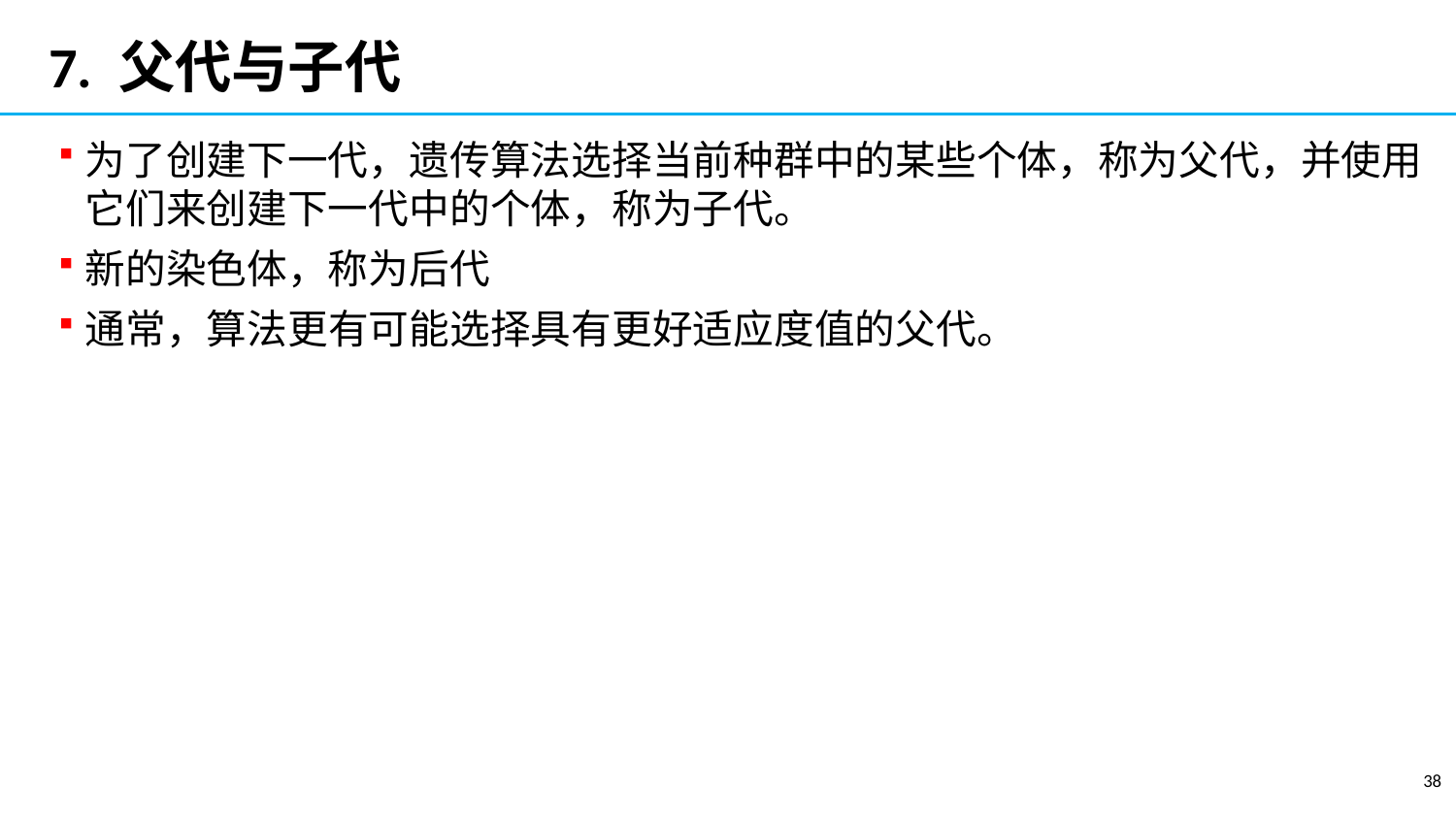

# 7. 父代与子代

为了创建下一代，遗传算法选择当前种群中的某些个体，称为父代，并使用它们来创建下一代中的个体，称为子代。
新的染色体，称为后代
通常，算法更有可能选择具有更好适应度值的父代。

38